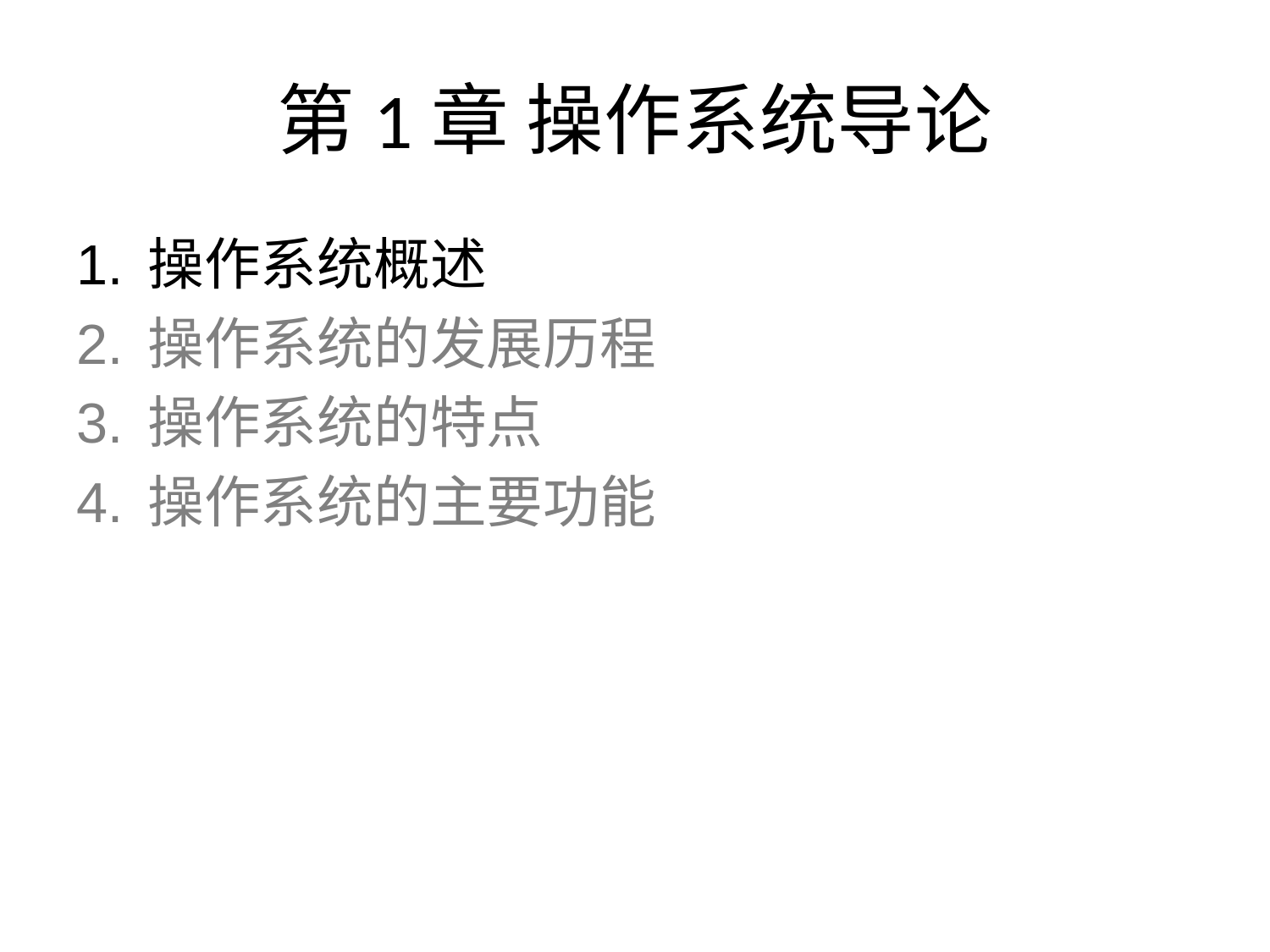

# 第1章 操作系统导论
操作系统概述
操作系统的发展历程
操作系统的特点
操作系统的主要功能